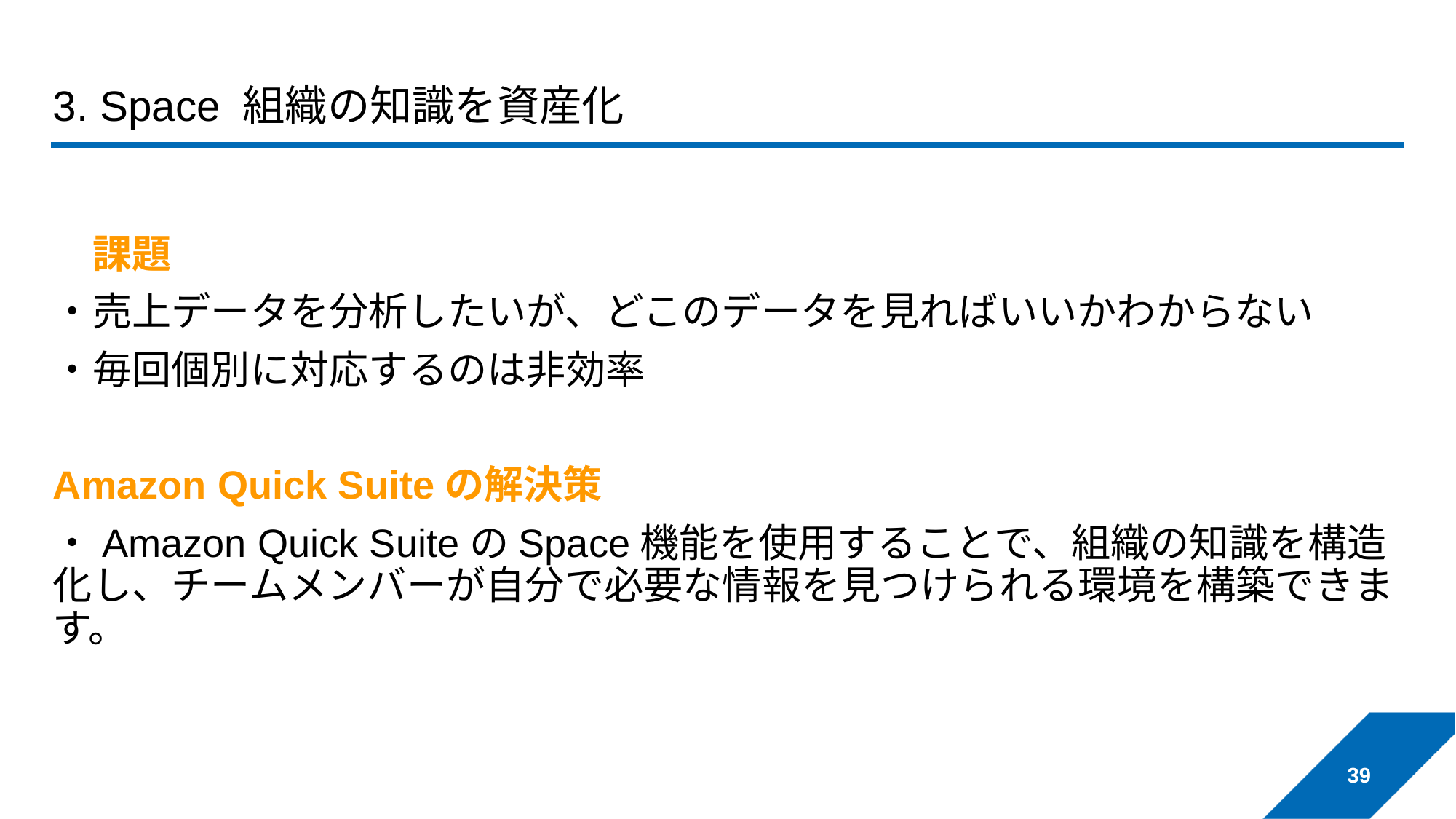

# 3. Space 組織の知識を資産化
　課題
・売上データを分析したいが、どこのデータを見ればいいかわからない
・毎回個別に対応するのは非効率

Amazon Quick Suiteの解決策
・Amazon Quick SuiteのSpace機能を使用することで、組織の知識を構造化し、チームメンバーが自分で必要な情報を見つけられる環境を構築できます。